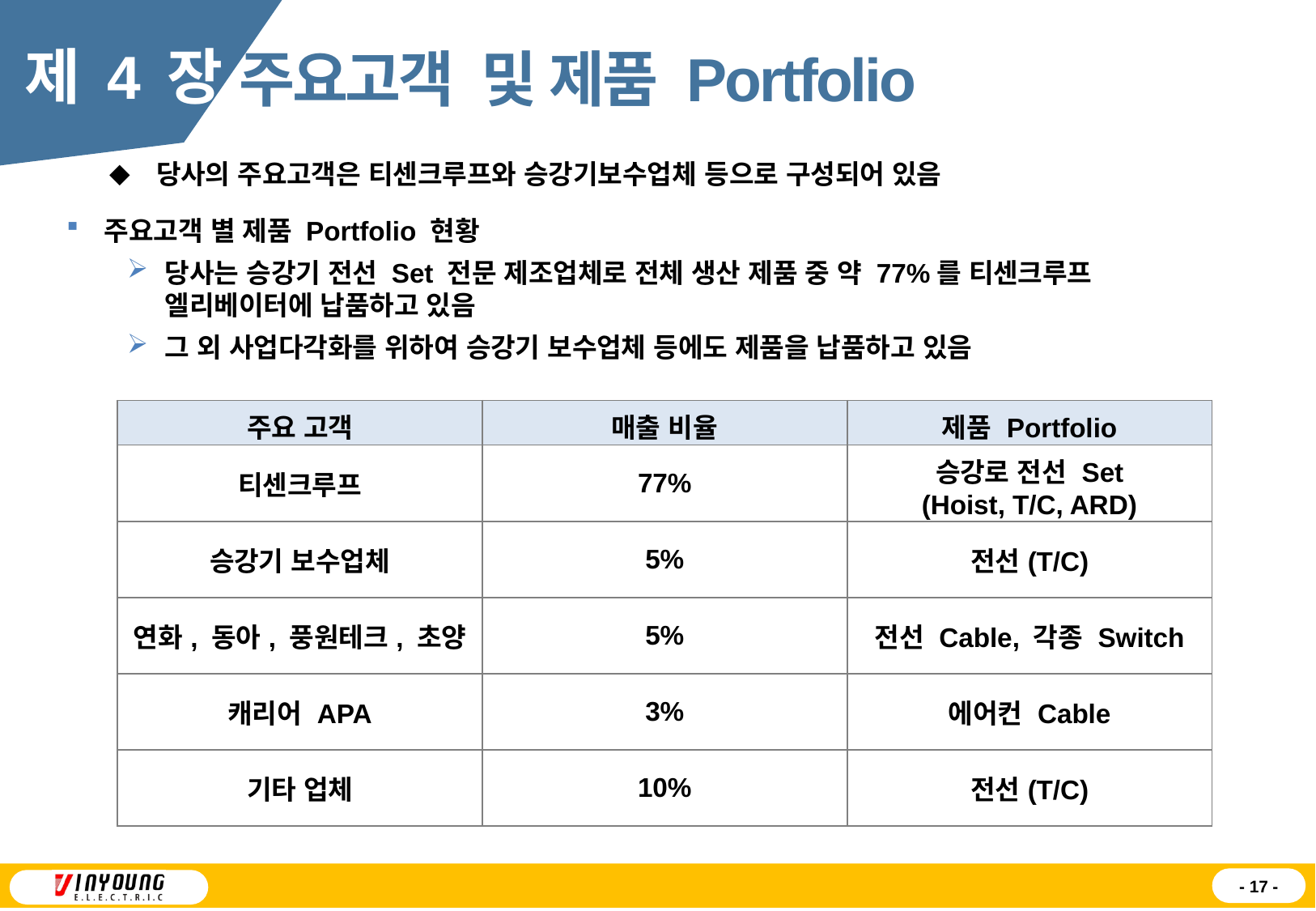

제 4 장
주요고객  및 제품 Portfolio
당사의 주요고객은 티센크루프와 승강기보수업체 등으로 구성되어 있음
주요고객 별 제품 Portfolio 현황
당사는 승강기 전선 Set 전문 제조업체로 전체 생산 제품 중 약 77%를 티센크루프 엘리베이터에 납품하고 있음
그 외 사업다각화를 위하여 승강기 보수업체 등에도 제품을 납품하고 있음
| 주요 고객 | 매출 비율 | 제품 Portfolio |
| --- | --- | --- |
| 티센크루프 | 77% | 승강로 전선 Set (Hoist, T/C, ARD) |
| 승강기 보수업체 | 5% | 전선(T/C) |
| 연화, 동아, 풍원테크, 초양 | 5% | 전선 Cable, 각종 Switch |
| 캐리어 APA | 3% | 에어컨 Cable |
| 기타 업체 | 10% | 전선(T/C) |